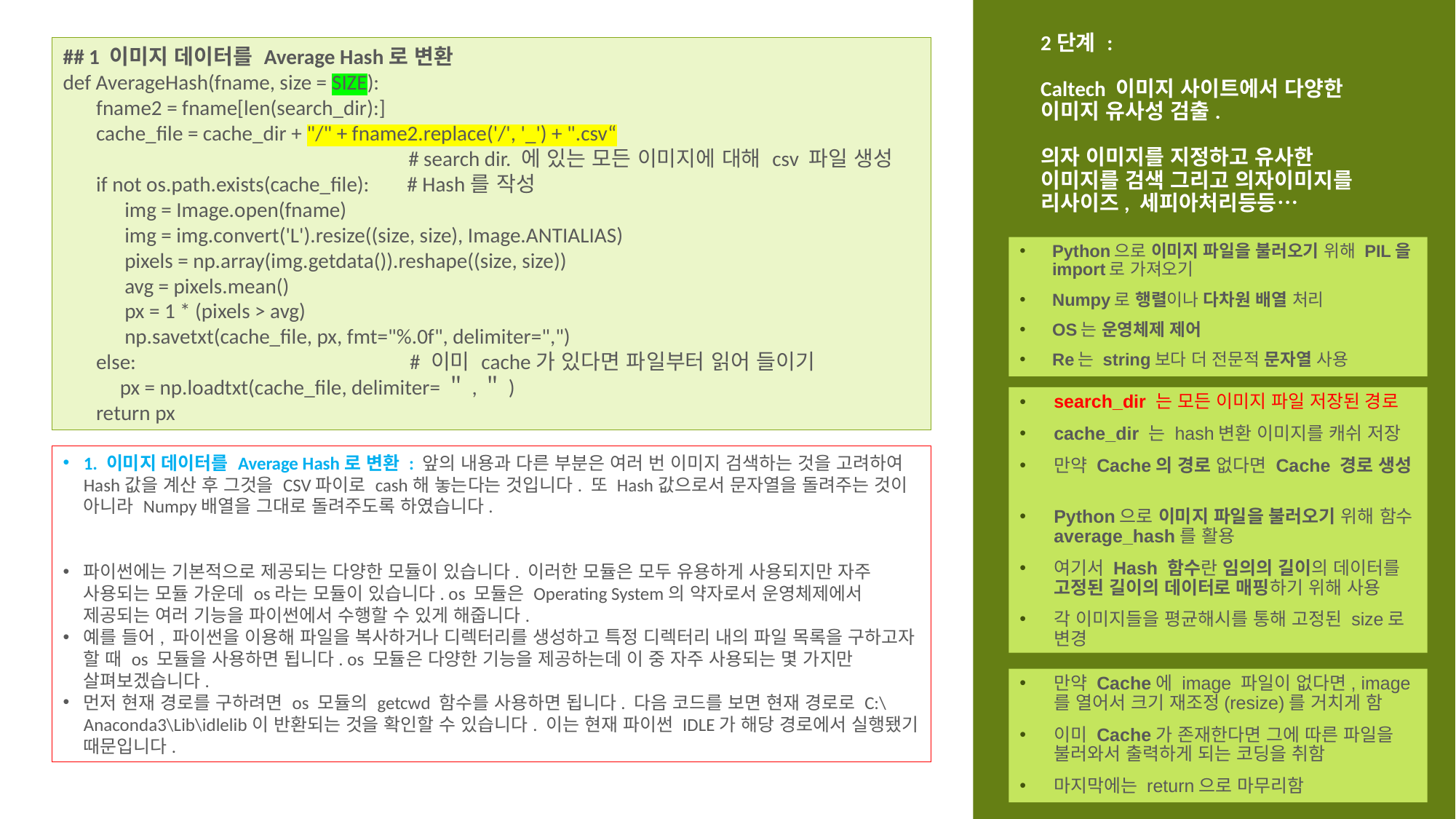

## 1 이미지 데이터를 Average Hash로 변환
def AverageHash(fname, size = SIZE):
       fname2 = fname[len(search_dir):]
       cache_file = cache_dir + "/" + fname2.replace('/', '_') + ".csv“
                                                                         # search dir. 에 있는 모든 이미지에 대해 csv 파일 생성
       if not os.path.exists(cache_file):        # Hash를 작성
             img = Image.open(fname)
             img = img.convert('L').resize((size, size), Image.ANTIALIAS)
             pixels = np.array(img.getdata()).reshape((size, size))
             avg = pixels.mean()
             px = 1 * (pixels > avg)
             np.savetxt(cache_file, px, fmt="%.0f", delimiter=",")
       else:                                                          # 이미 cache가 있다면 파일부터 읽어 들이기
            px = np.loadtxt(cache_file, delimiter=＂,＂)
       return px
# 2단계 : Caltech 이미지 사이트에서 다양한 이미지 유사성 검출. 의자 이미지를 지정하고 유사한 이미지를 검색 그리고 의자이미지를 리사이즈, 세피아처리등등…
Python으로 이미지 파일을 불러오기 위해 PIL을 import로 가져오기
Numpy로 행렬이나 다차원 배열 처리
OS는 운영체제 제어
Re는 string보다 더 전문적 문자열 사용

search_dir 는 모든 이미지 파일 저장된 경로
cache_dir 는 hash변환 이미지를 캐쉬 저장
만약 Cache의 경로 없다면 Cache 경로 생성
Python으로 이미지 파일을 불러오기 위해 함수 average_hash를 활용
여기서 Hash 함수란 임의의 길이의 데이터를 고정된 길이의 데이터로 매핑하기 위해 사용
각 이미지들을 평균해시를 통해 고정된 size로 변경
1. 이미지 데이터를 Average Hash로 변환 : 앞의 내용과 다른 부분은 여러 번 이미지 검색하는 것을 고려하여 Hash값을 계산 후 그것을 CSV파이로 cash해 놓는다는 것입니다. 또 Hash값으로서 문자열을 돌려주는 것이 아니라 Numpy배열을 그대로 돌려주도록 하였습니다.

파이썬에는 기본적으로 제공되는 다양한 모듈이 있습니다. 이러한 모듈은 모두 유용하게 사용되지만 자주 사용되는 모듈 가운데 os라는 모듈이 있습니다. os 모듈은 Operating System의 약자로서 운영체제에서 제공되는 여러 기능을 파이썬에서 수행할 수 있게 해줍니다.
예를 들어, 파이썬을 이용해 파일을 복사하거나 디렉터리를 생성하고 특정 디렉터리 내의 파일 목록을 구하고자 할 때 os 모듈을 사용하면 됩니다. os 모듈은 다양한 기능을 제공하는데 이 중 자주 사용되는 몇 가지만 살펴보겠습니다.
먼저 현재 경로를 구하려면 os 모듈의 getcwd 함수를 사용하면 됩니다. 다음 코드를 보면 현재 경로로 C:\Anaconda3\Lib\idlelib이 반환되는 것을 확인할 수 있습니다. 이는 현재 파이썬 IDLE가 해당 경로에서 실행됐기 때문입니다.
만약 Cache에 image 파일이 없다면, image를 열어서 크기 재조정(resize)를 거치게 함
이미 Cache가 존재한다면 그에 따른 파일을 불러와서 출력하게 되는 코딩을 취함
마지막에는 return으로 마무리함